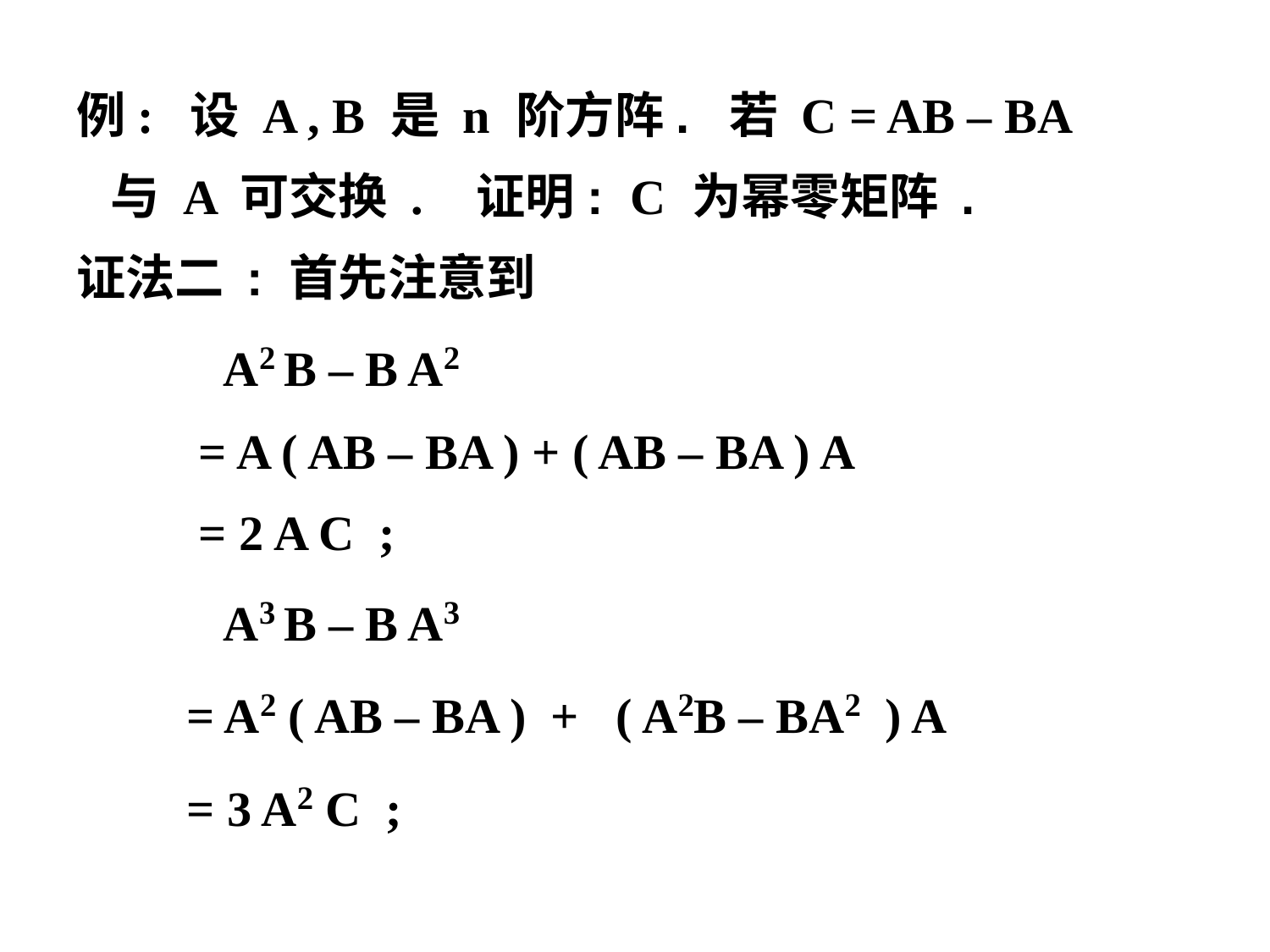

例:  设 A , B 是 n 阶方阵.  若 C = AB – BA
  与 A 可交换 .   证明:  C 为幂零矩阵 .
证法二 : 首先注意到
            A2 B – B A2
          = A ( AB – BA ) + ( AB – BA ) A
          = 2 A C  ;
            A3 B – B A3
         = A2 ( AB – BA )  +   ( A2B – BA2  ) A
         = 3 A2 C  ;